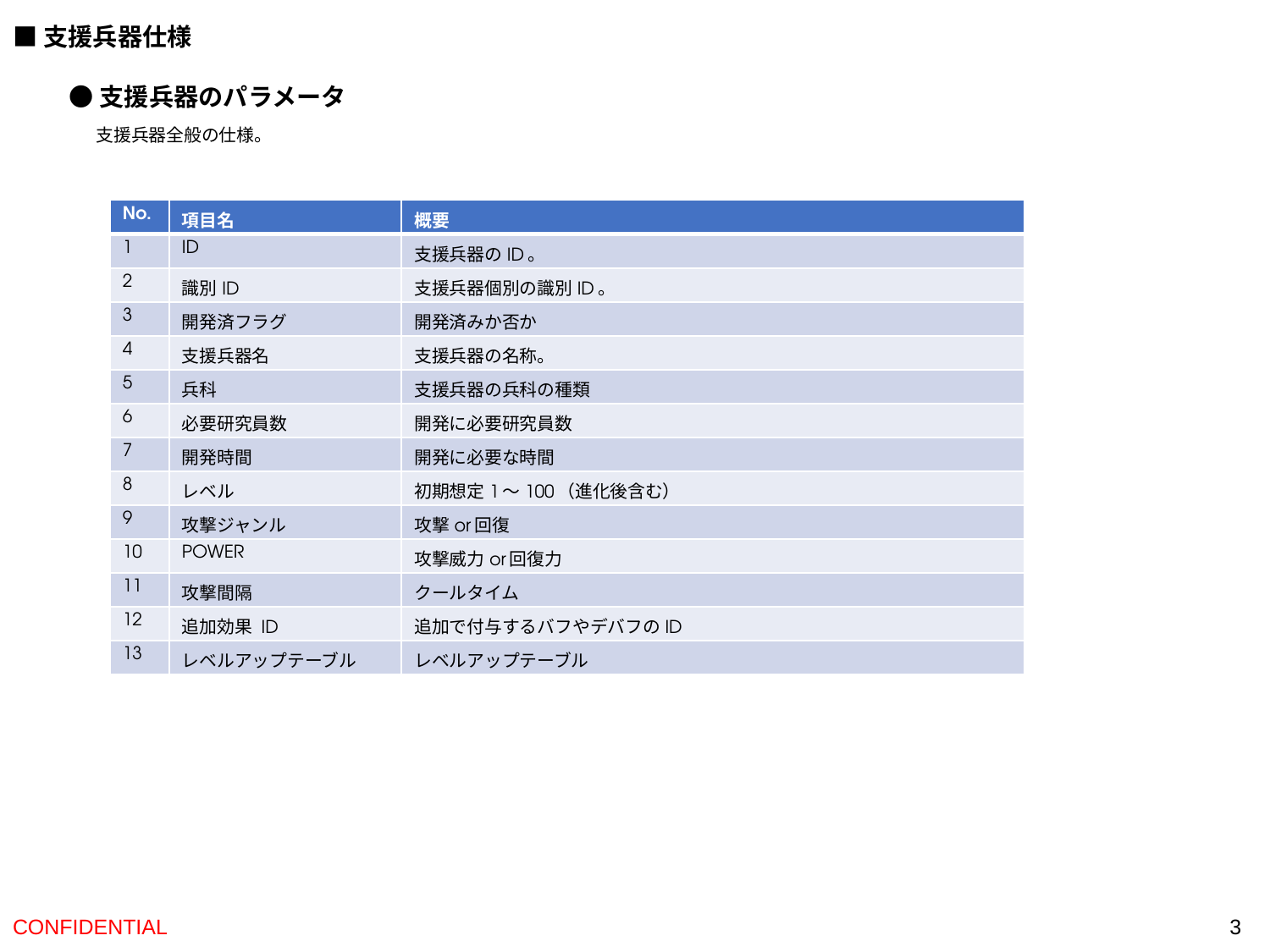

■支援兵器仕様
●支援兵器のパラメータ
支援兵器全般の仕様。
| No. | 項目名 | 概要 |
| --- | --- | --- |
| 1 | ID | 支援兵器のID。 |
| 2 | 識別ID | 支援兵器個別の識別ID。 |
| 3 | 開発済フラグ | 開発済みか否か |
| 4 | 支援兵器名 | 支援兵器の名称。 |
| 5 | 兵科 | 支援兵器の兵科の種類 |
| 6 | 必要研究員数 | 開発に必要研究員数 |
| 7 | 開発時間 | 開発に必要な時間 |
| 8 | レベル | 初期想定1～100（進化後含む） |
| 9 | 攻撃ジャンル | 攻撃or回復 |
| 10 | POWER | 攻撃威力or回復力 |
| 11 | 攻撃間隔 | クールタイム |
| 12 | 追加効果 ID | 追加で付与するバフやデバフのID |
| 13 | レベルアップテーブル | レベルアップテーブル |

3
CONFIDENTIAL